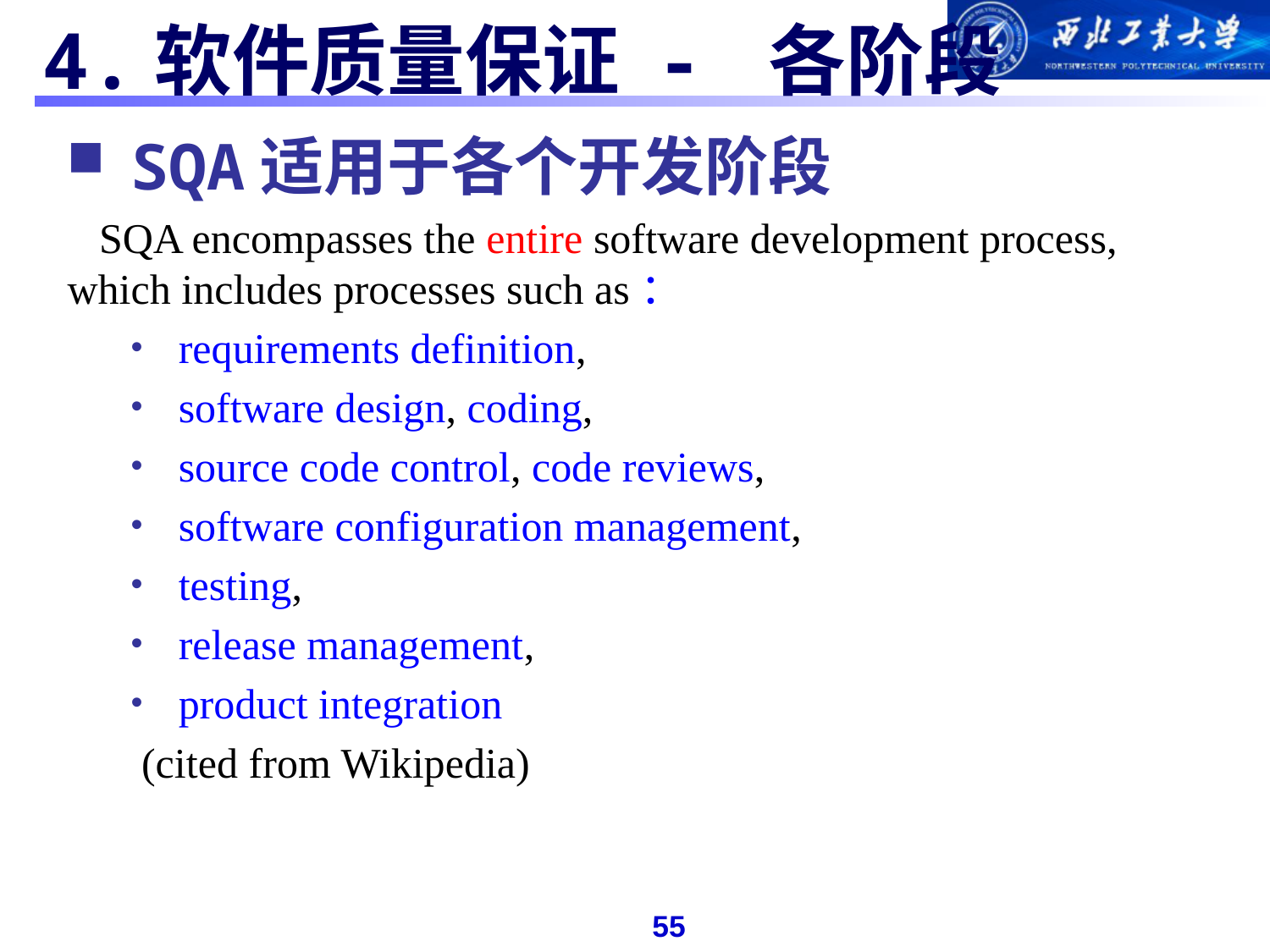

# 4.软件质量保证 - 各阶段
SQA适用于各个开发阶段
   SQA encompasses the entire software development process, which includes processes such as：
requirements definition,
software design, coding,
source code control, code reviews,
software configuration management,
testing,
release management,
product integration
 (cited from Wikipedia)